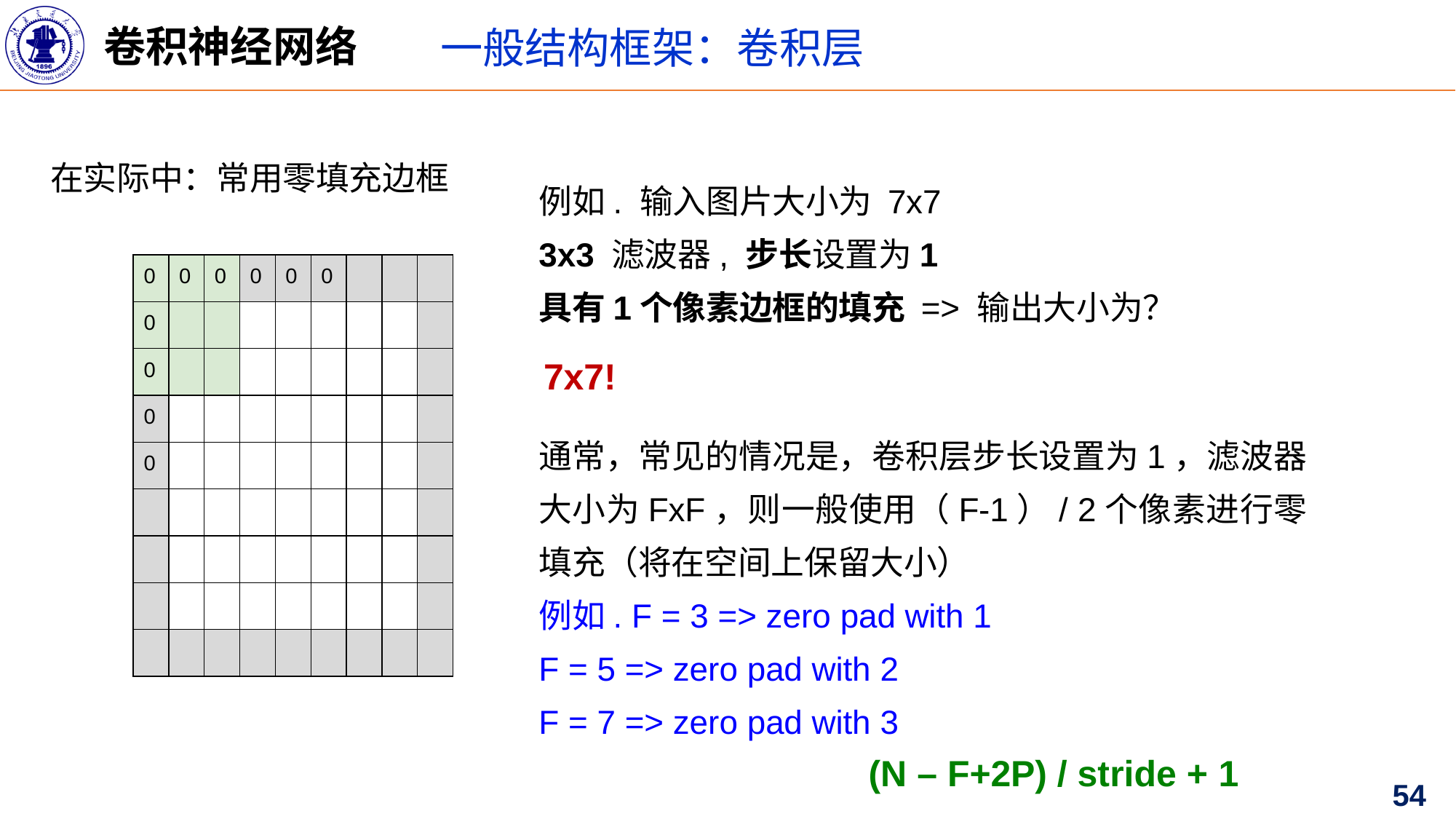

卷积神经网络
一般结构框架：卷积层
在实际中：常用零填充边框
例如. 输入图片大小为 7x7
3x3 滤波器, 步长设置为1
具有1个像素边框的填充 => 输出大小为？
| 0 | 0 | 0 | 0 | 0 | 0 |  |  |  |
| --- | --- | --- | --- | --- | --- | --- | --- | --- |
| 0 |  |  |  |  |  |  |  |  |
| 0 |  |  |  |  |  |  |  |  |
| 0 |  |  |  |  |  |  |  |  |
| 0 |  |  |  |  |  |  |  |  |
|  |  |  |  |  |  |  |  |  |
|  |  |  |  |  |  |  |  |  |
|  |  |  |  |  |  |  |  |  |
|  |  |  |  |  |  |  |  |  |
7x7!
通常，常见的情况是，卷积层步长设置为1，滤波器大小为FxF，则一般使用（F-1）/ 2个像素进行零填充（将在空间上保留大小）
例如. F = 3 => zero pad with 1
F = 5 => zero pad with 2
F = 7 => zero pad with 3
(N – F+2P) / stride + 1